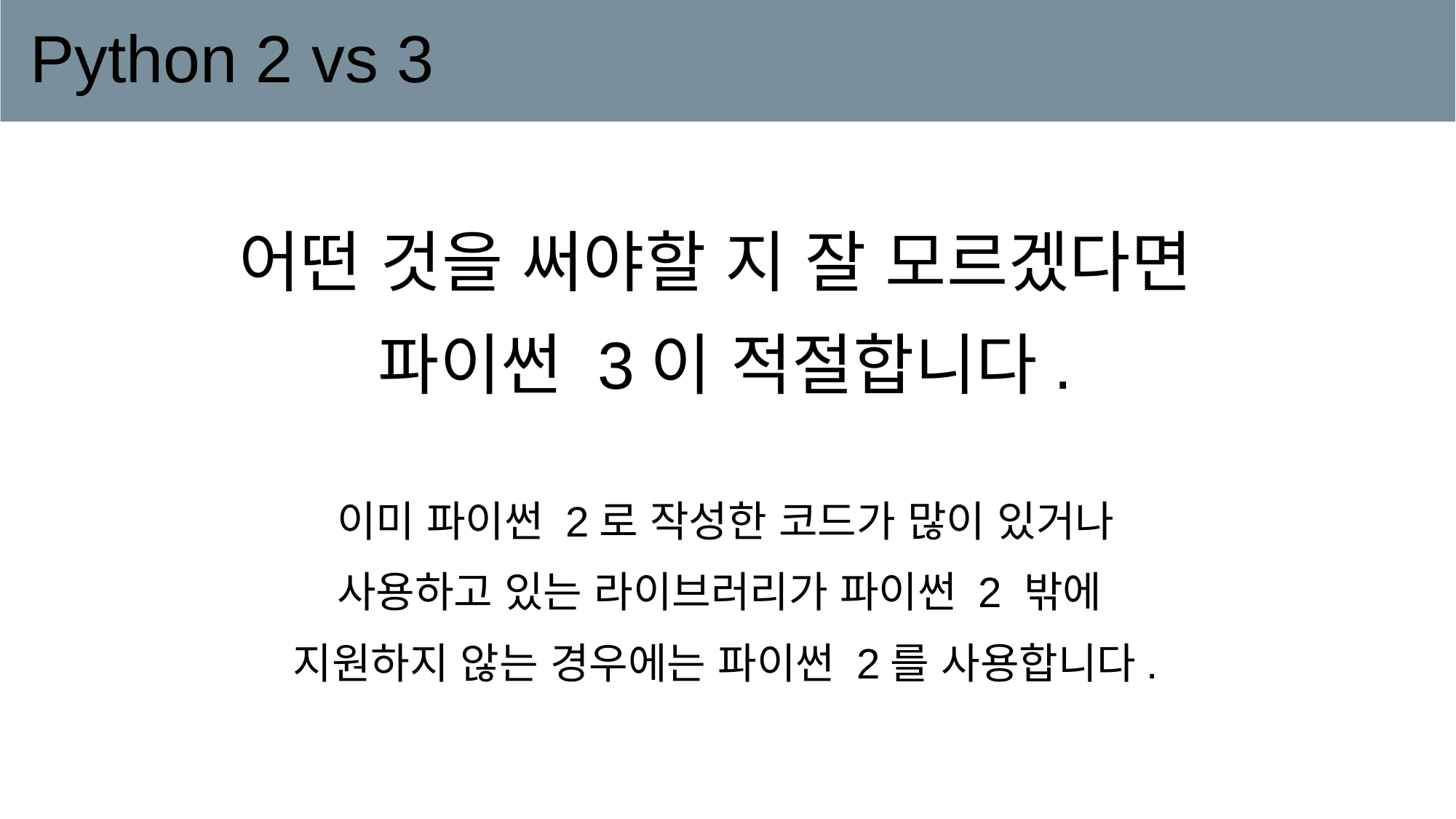

# Python 2 vs 3
어떤 것을 써야할 지 잘 모르겠다면
파이썬 3이 적절합니다.

이미 파이썬 2로 작성한 코드가 많이 있거나
사용하고 있는 라이브러리가 파이썬 2 밖에
지원하지 않는 경우에는 파이썬 2를 사용합니다.